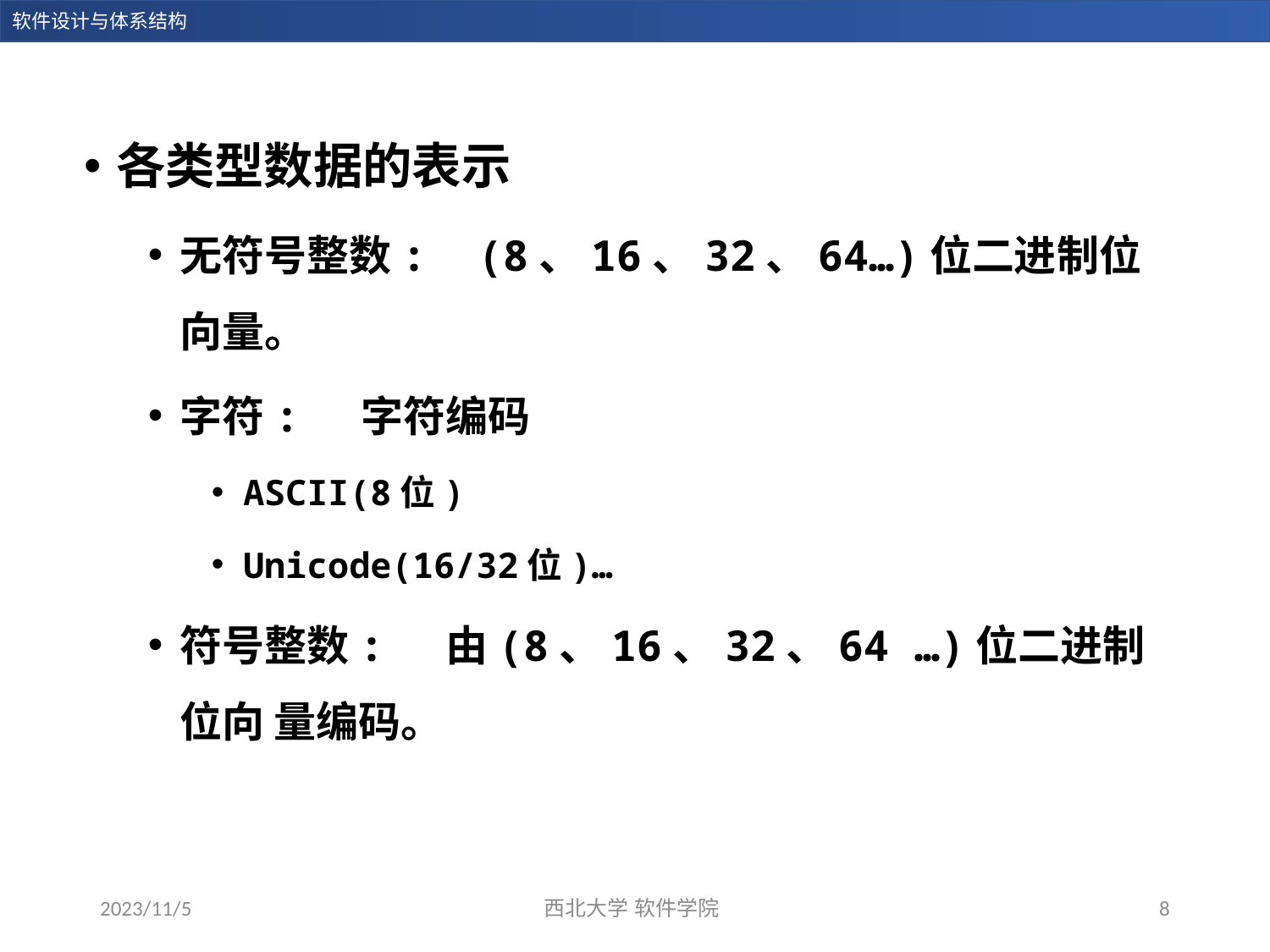

各类型数据的表示
无符号整数:  (8、16、32、64…)位二进制位向量。
字符:  字符编码
ASCII(8位)
Unicode(16/32位)…
符号整数:  由(8、16、32、64 …)位二进制位向 量编码。

2023/11/5
西北大学 软件学院
8